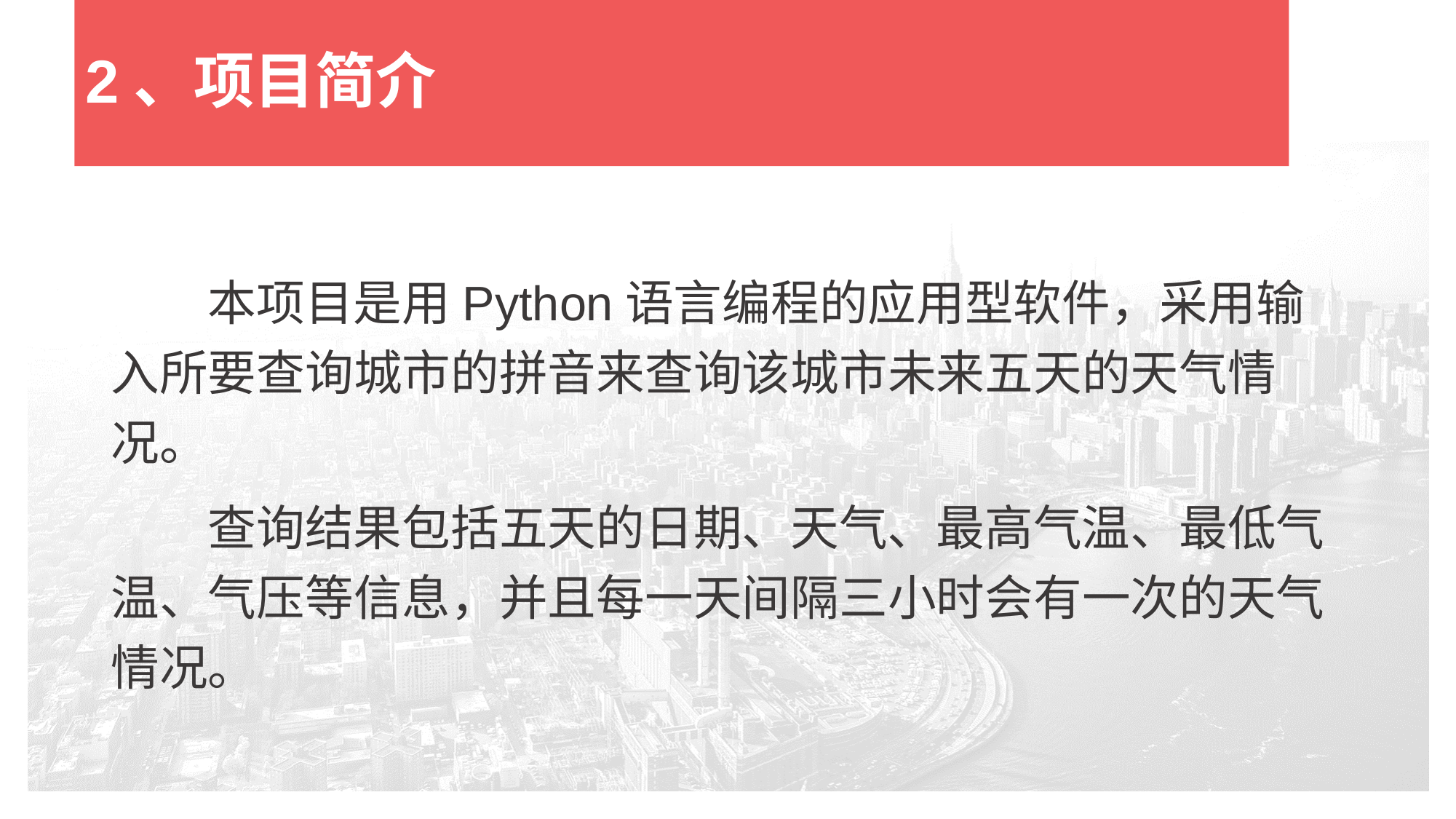

# 2、项目简介
本项目是用Python语言编程的应用型软件，采用输入所要查询城市的拼音来查询该城市未来五天的天气情况。
查询结果包括五天的日期、天气、最高气温、最低气温、气压等信息，并且每一天间隔三小时会有一次的天气情况。